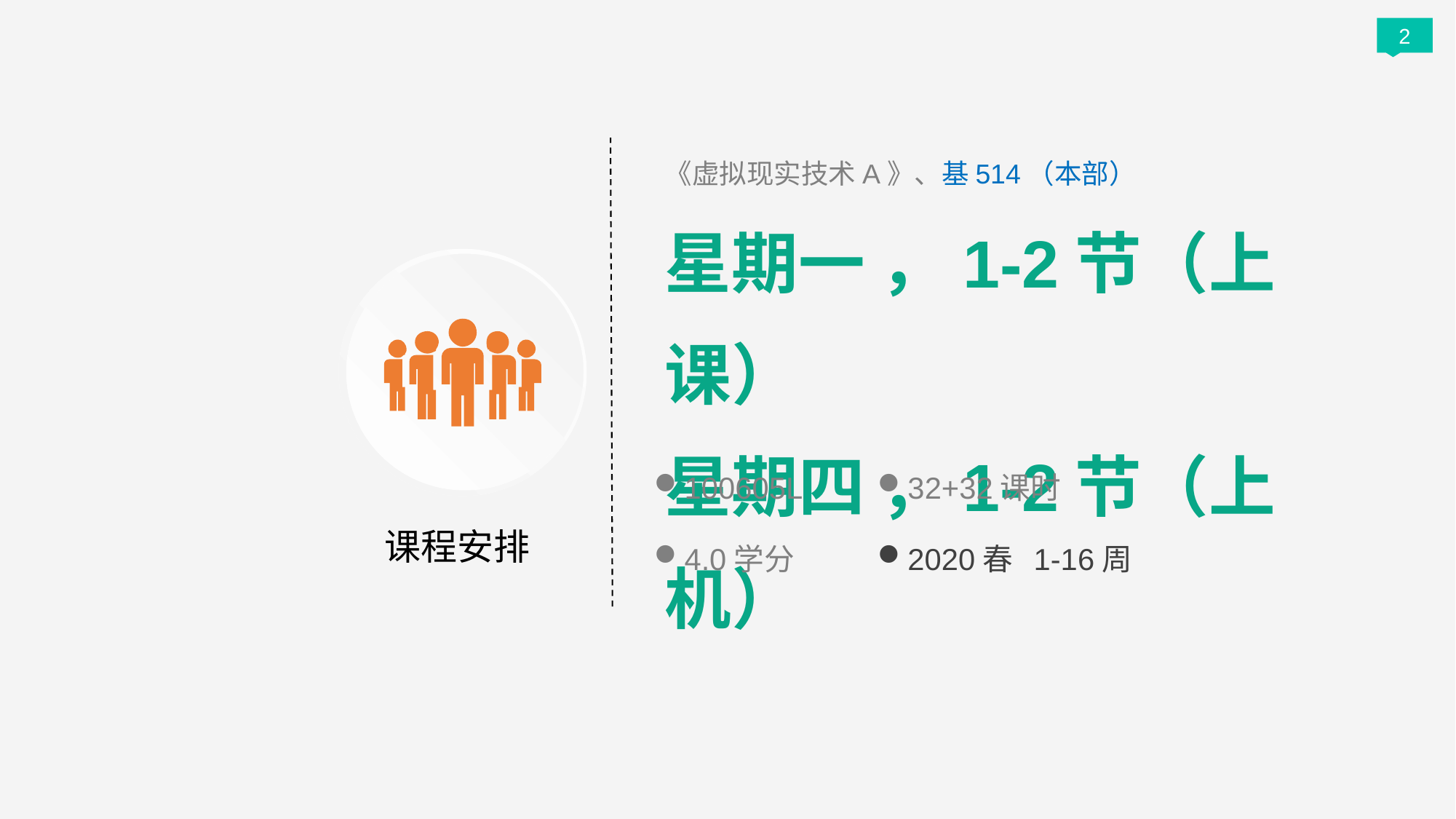

2
《虚拟现实技术A》、基514（本部）
星期一 ，1-2节（上课）
星期四 ，1-2节（上机）

100605L
32+32课时
课程安排
4.0学分
2020春  1-16周